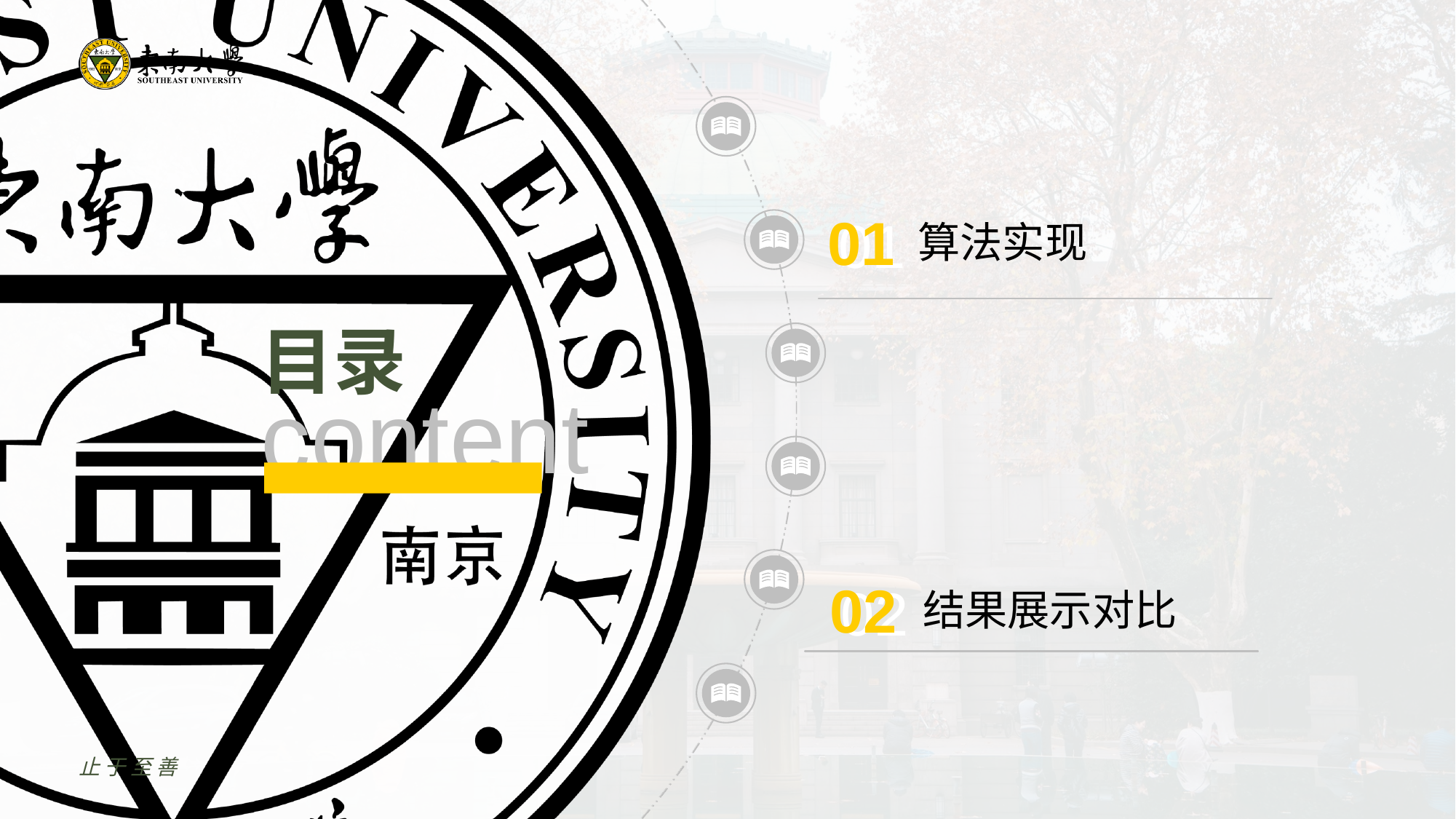

01
01
算法实现

02
02
结果展示对比

止于至善